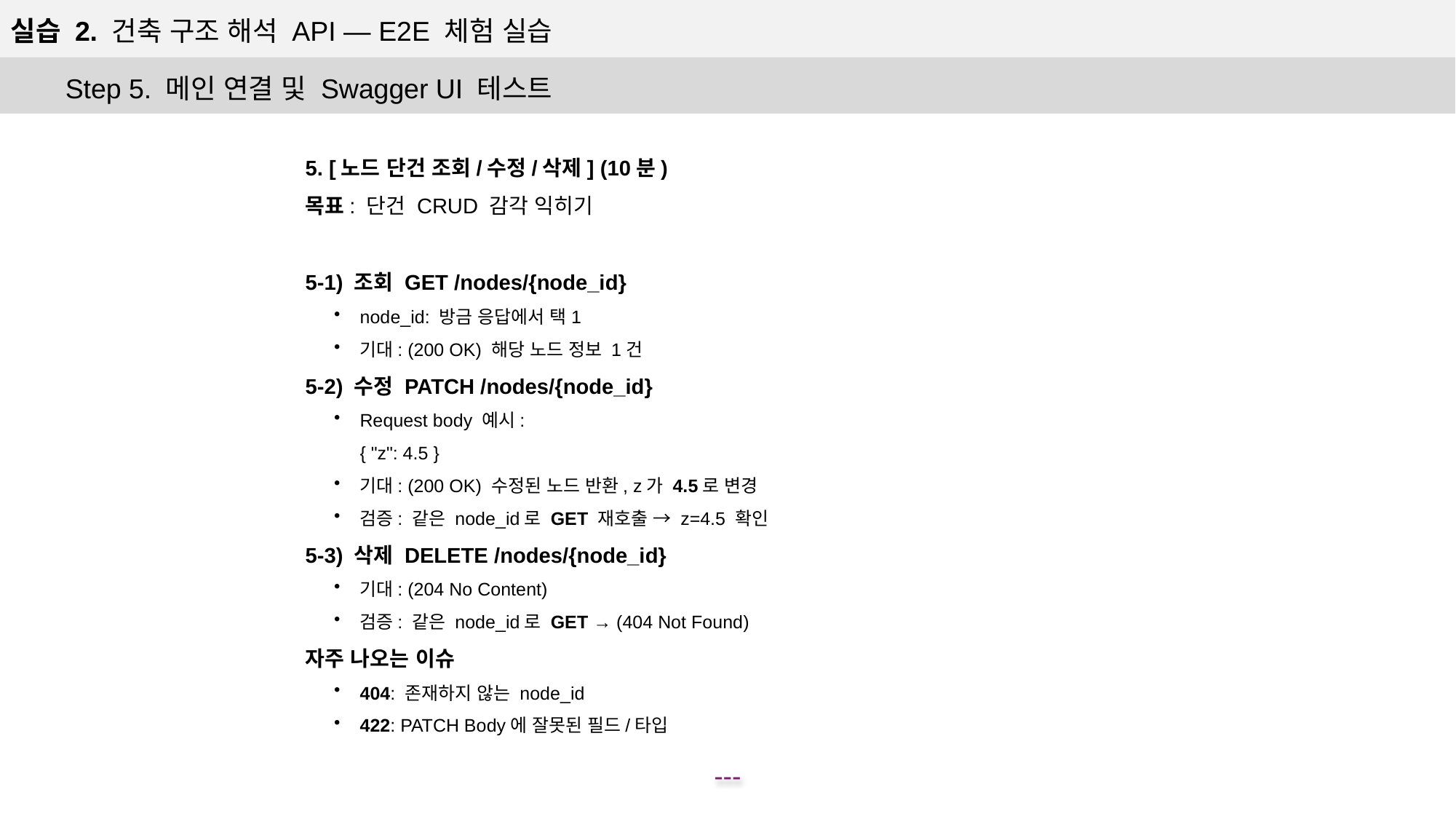

실습 2. 건축 구조 해석 API — E2E 체험 실습
Step 5. 메인 연결 및 Swagger UI 테스트
5. [노드 단건 조회/수정/삭제] (10분)
목표: 단건 CRUD 감각 익히기

5-1) 조회 GET /nodes/{node_id}
node_id: 방금 응답에서 택1
기대: (200 OK) 해당 노드 정보 1건
5-2) 수정 PATCH /nodes/{node_id}
Request body 예시:
{ "z": 4.5 }
기대: (200 OK) 수정된 노드 반환, z가 4.5로 변경
검증: 같은 node_id로 GET 재호출 → z=4.5 확인
5-3) 삭제 DELETE /nodes/{node_id}
기대: (204 No Content)
검증: 같은 node_id로 GET → (404 Not Found)
자주 나오는 이슈
404: 존재하지 않는 node_id
422: PATCH Body에 잘못된 필드/타입
---